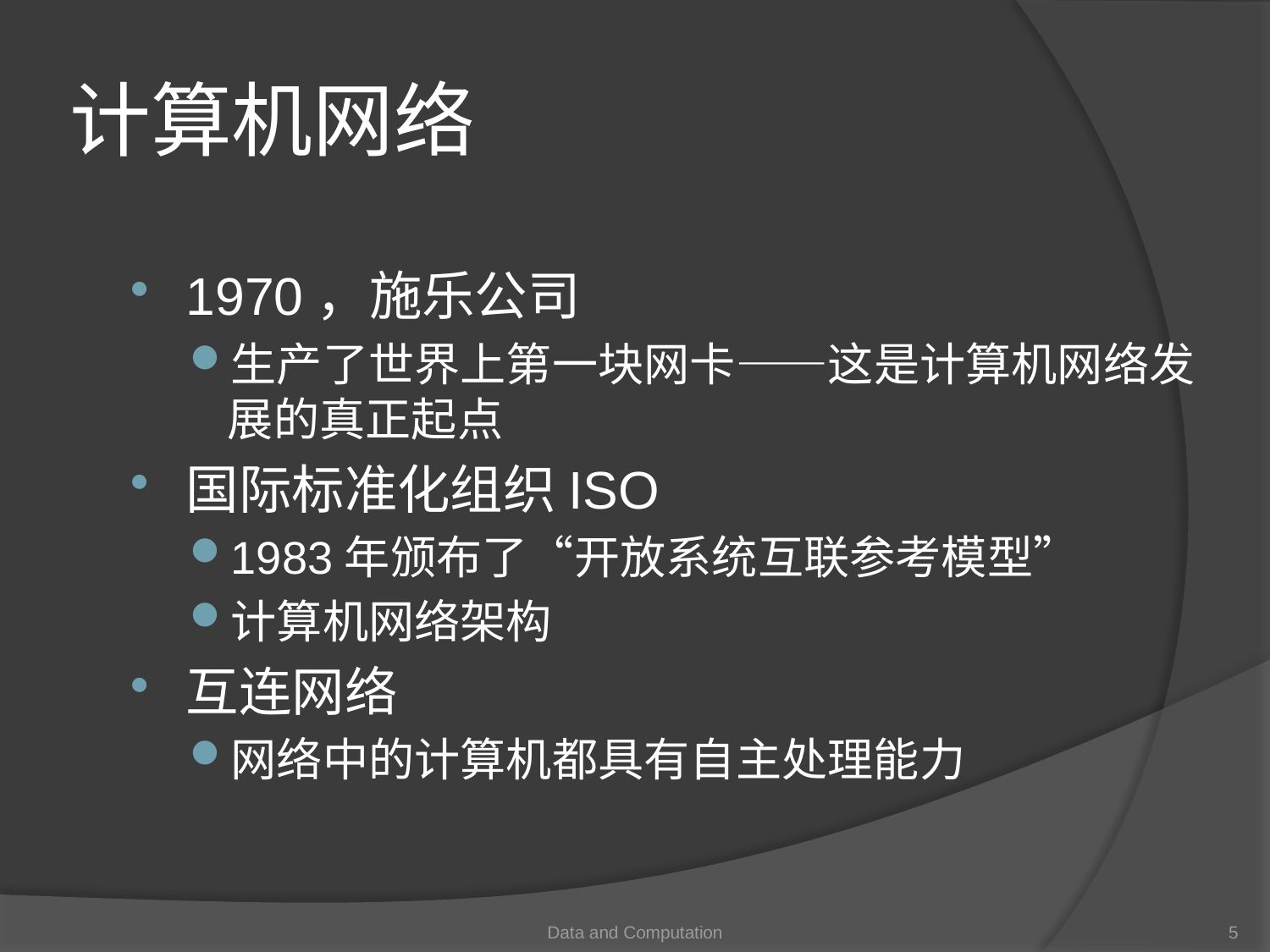

# 计算机网络
1970，施乐公司
生产了世界上第一块网卡——这是计算机网络发展的真正起点
国际标准化组织ISO
1983年颁布了“开放系统互联参考模型”
计算机网络架构
互连网络
网络中的计算机都具有自主处理能力
Data and Computation
5